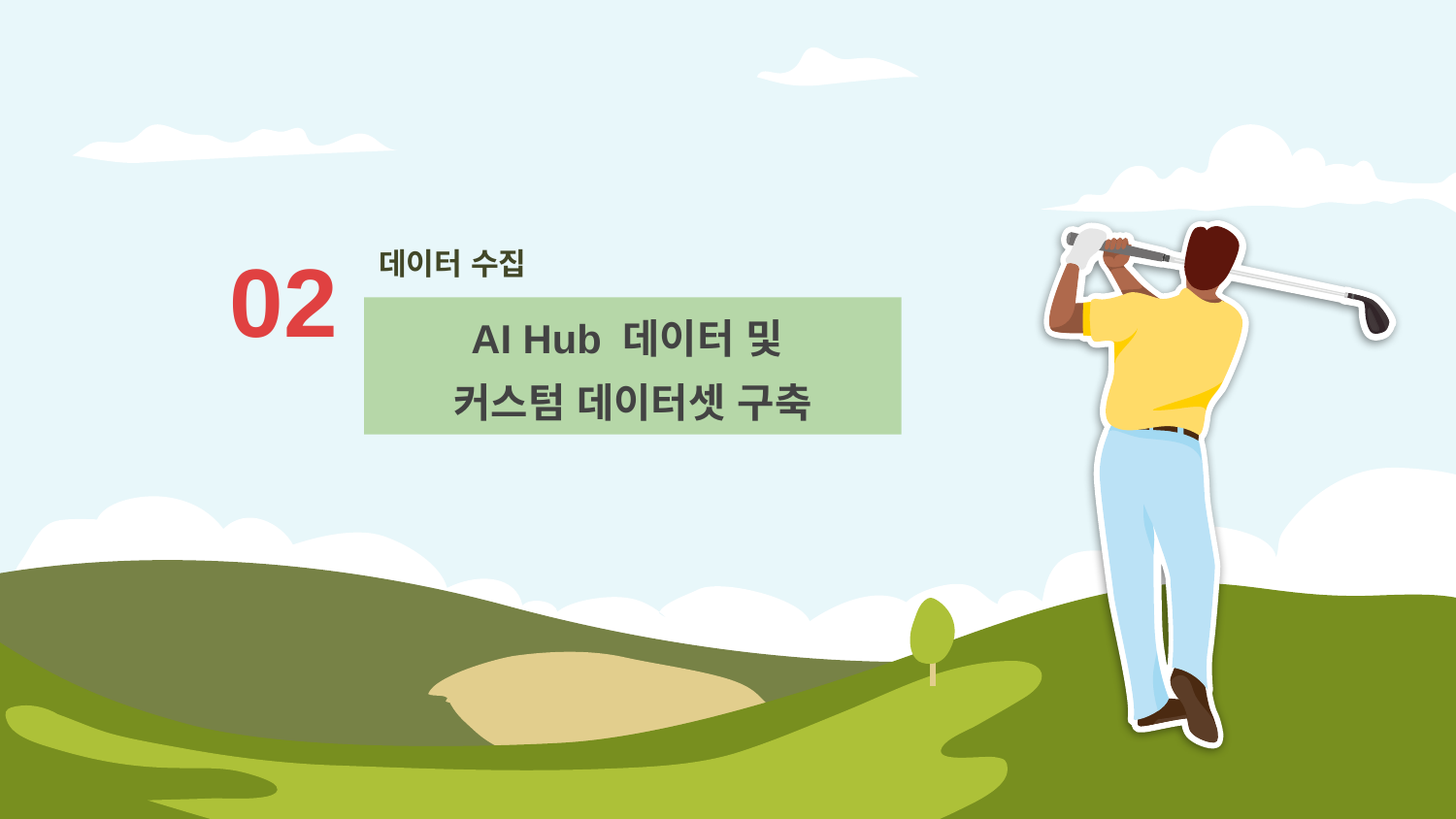

# 데이터 수집

02
AI Hub 데이터 및
커스텀 데이터셋 구축